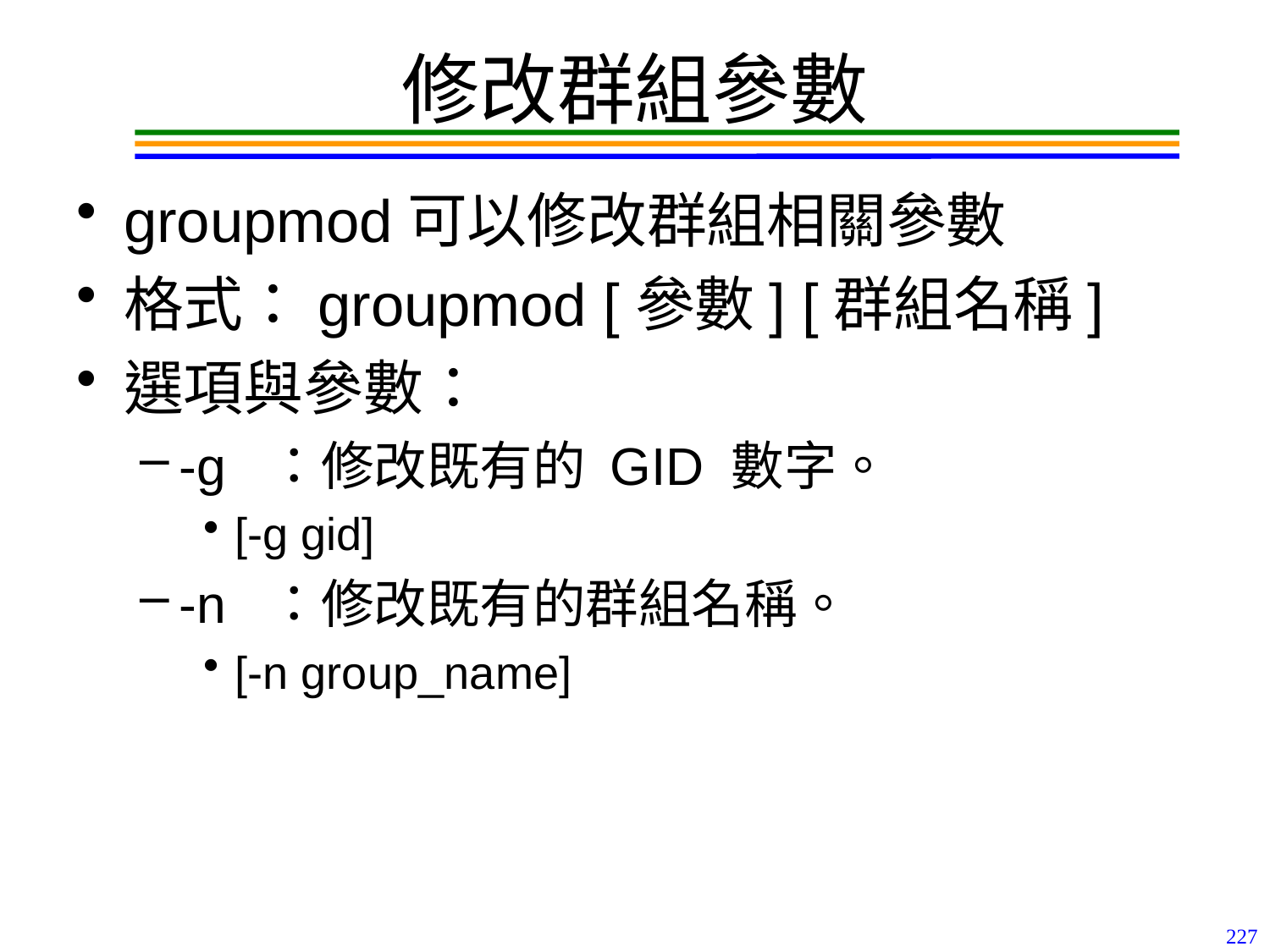

# 修改群組參數
groupmod可以修改群組相關參數
格式：groupmod [參數] [群組名稱]
選項與參數：
-g  ：修改既有的 GID 數字。
[-g gid]
-n  ：修改既有的群組名稱。
[-n group_name]
227